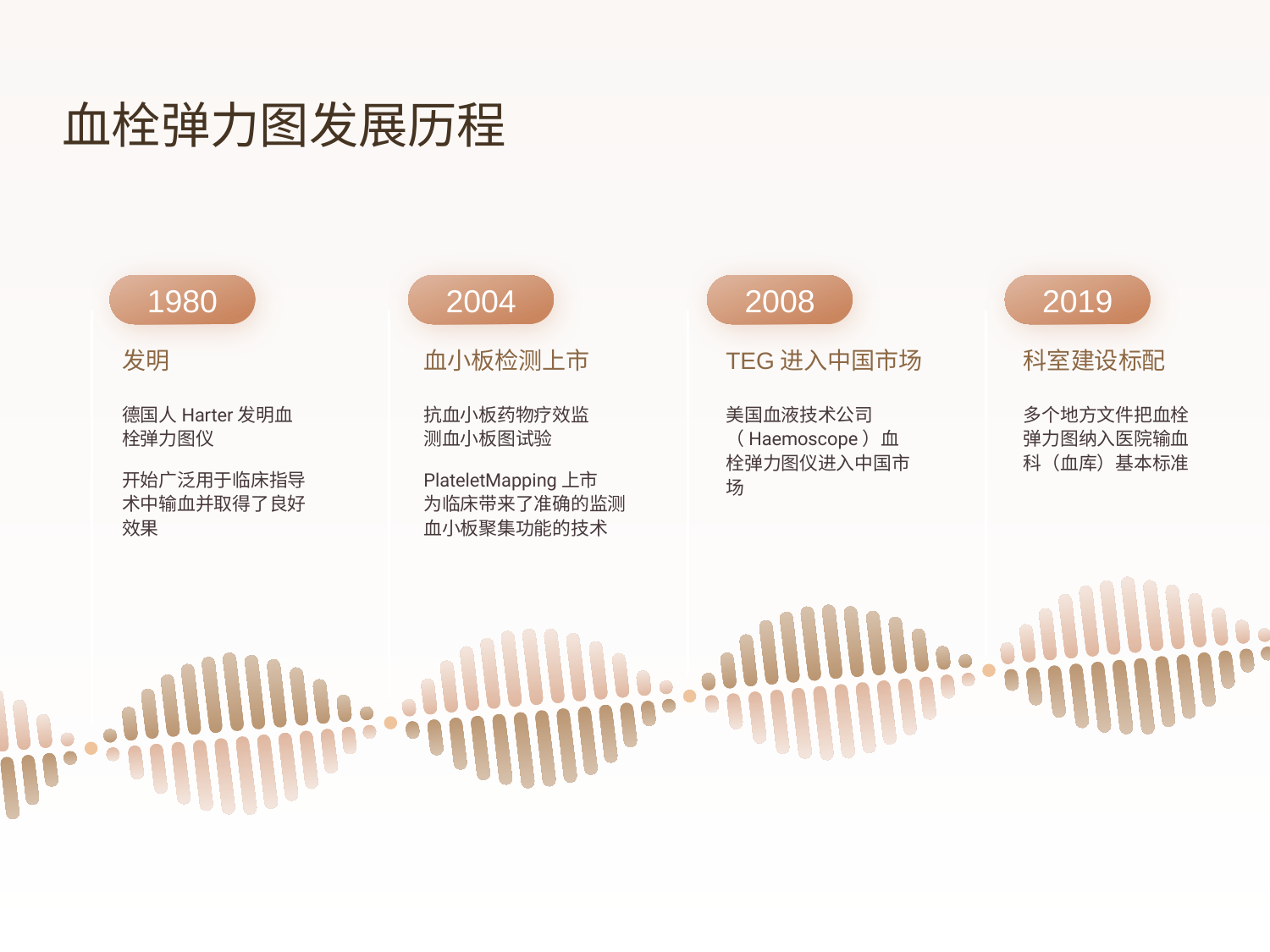

血栓弹力图发展历程
1980
2004
2008
2019
发明
血小板检测上市
TEG进入中国市场
科室建设标配
美国血液技术公司（Haemoscope）血栓弹力图仪进入中国市场
多个地方文件把血栓弹力图纳入医院输血科（血库）基本标准
德国人Harter发明血栓弹力图仪
抗血小板药物疗效监测血小板图试验
PlateletMapping上市
为临床带来了准确的监测血小板聚集功能的技术
开始广泛用于临床指导术中输血并取得了良好效果